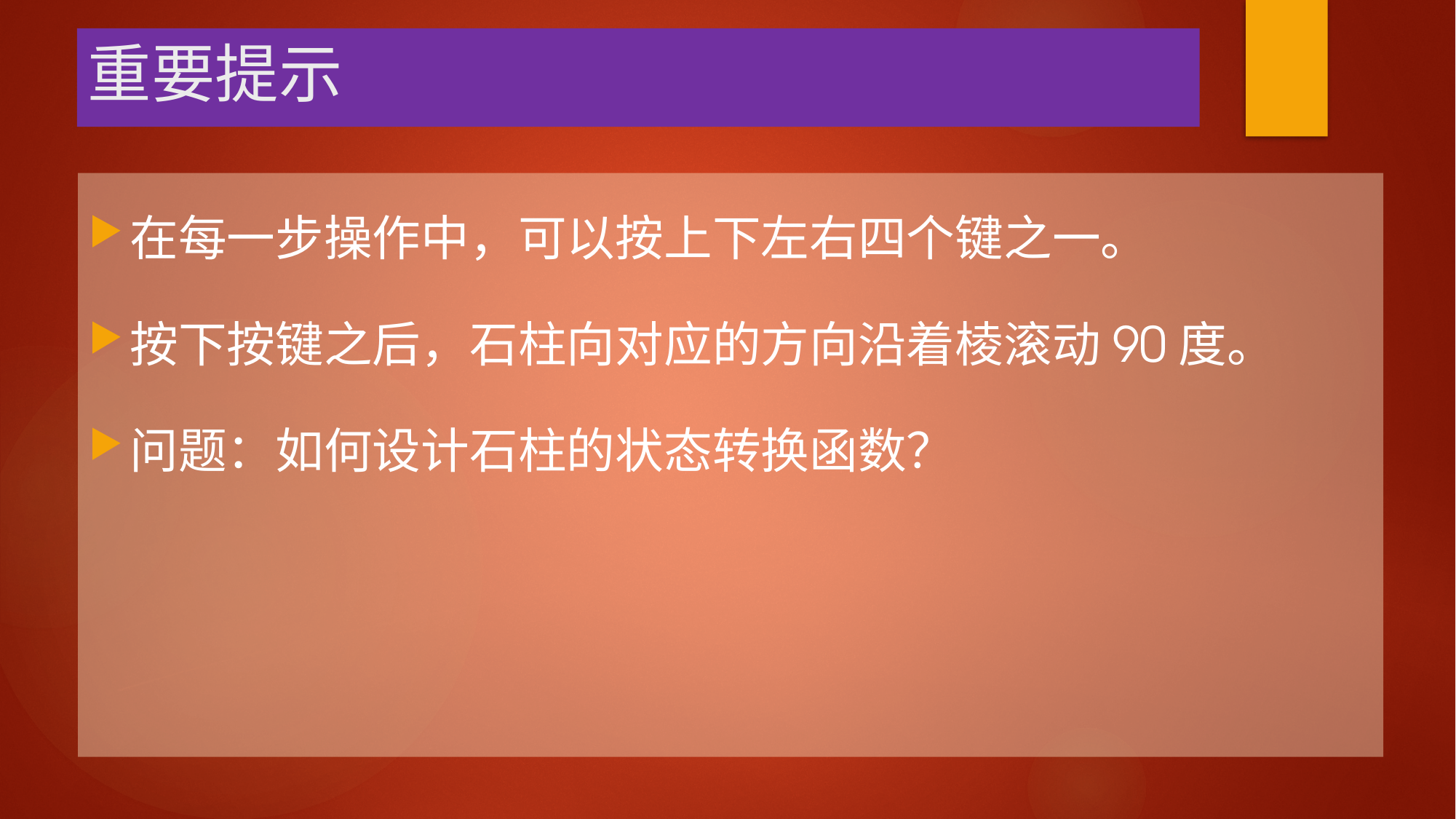

# 重要提示
在每一步操作中，可以按上下左右四个键之一。
按下按键之后，石柱向对应的方向沿着棱滚动90度。
问题：如何设计石柱的状态转换函数？